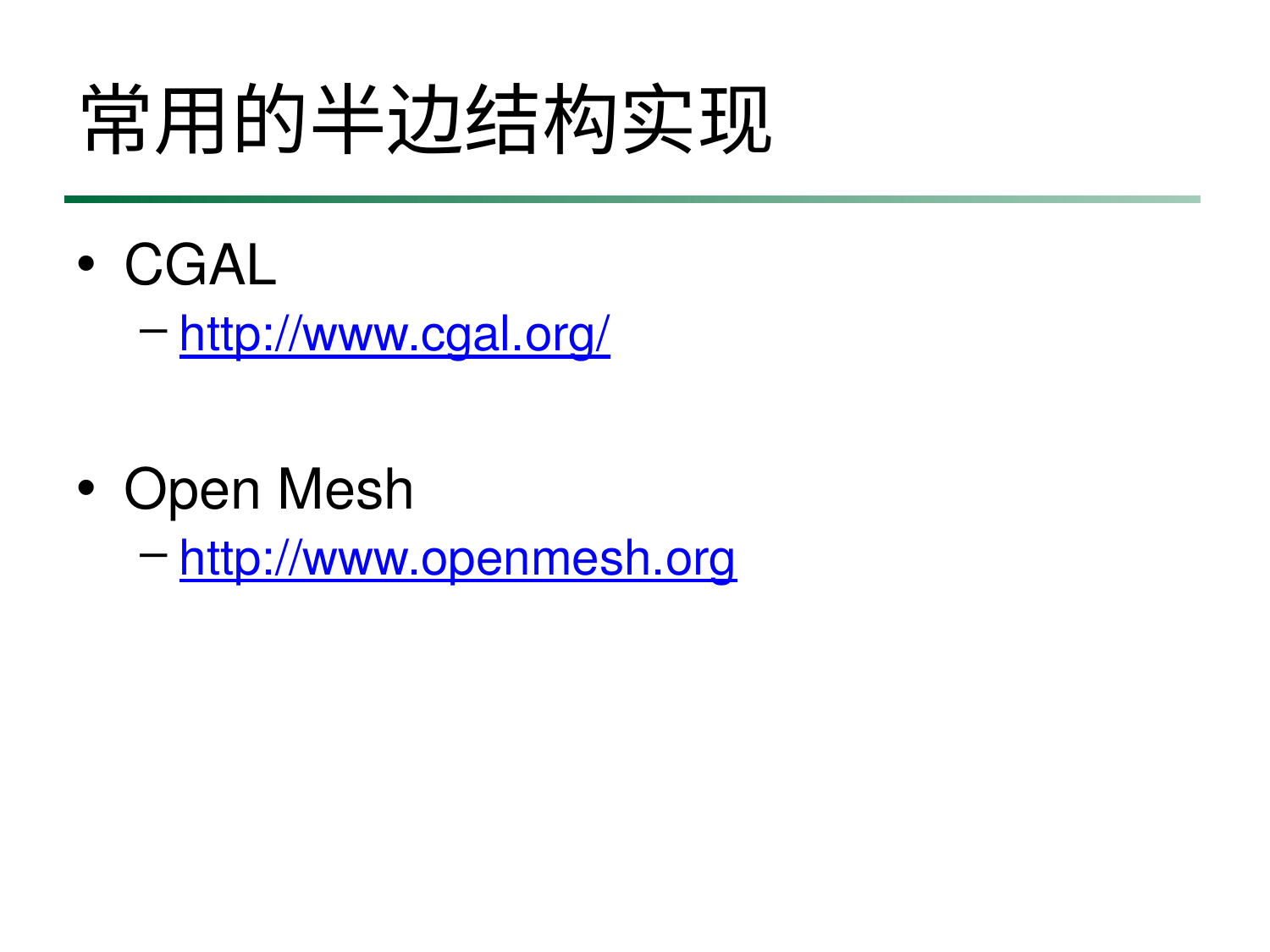

# 常用的半边结构实现
CGAL
http://www.cgal.org/

Open Mesh
http://www.openmesh.org